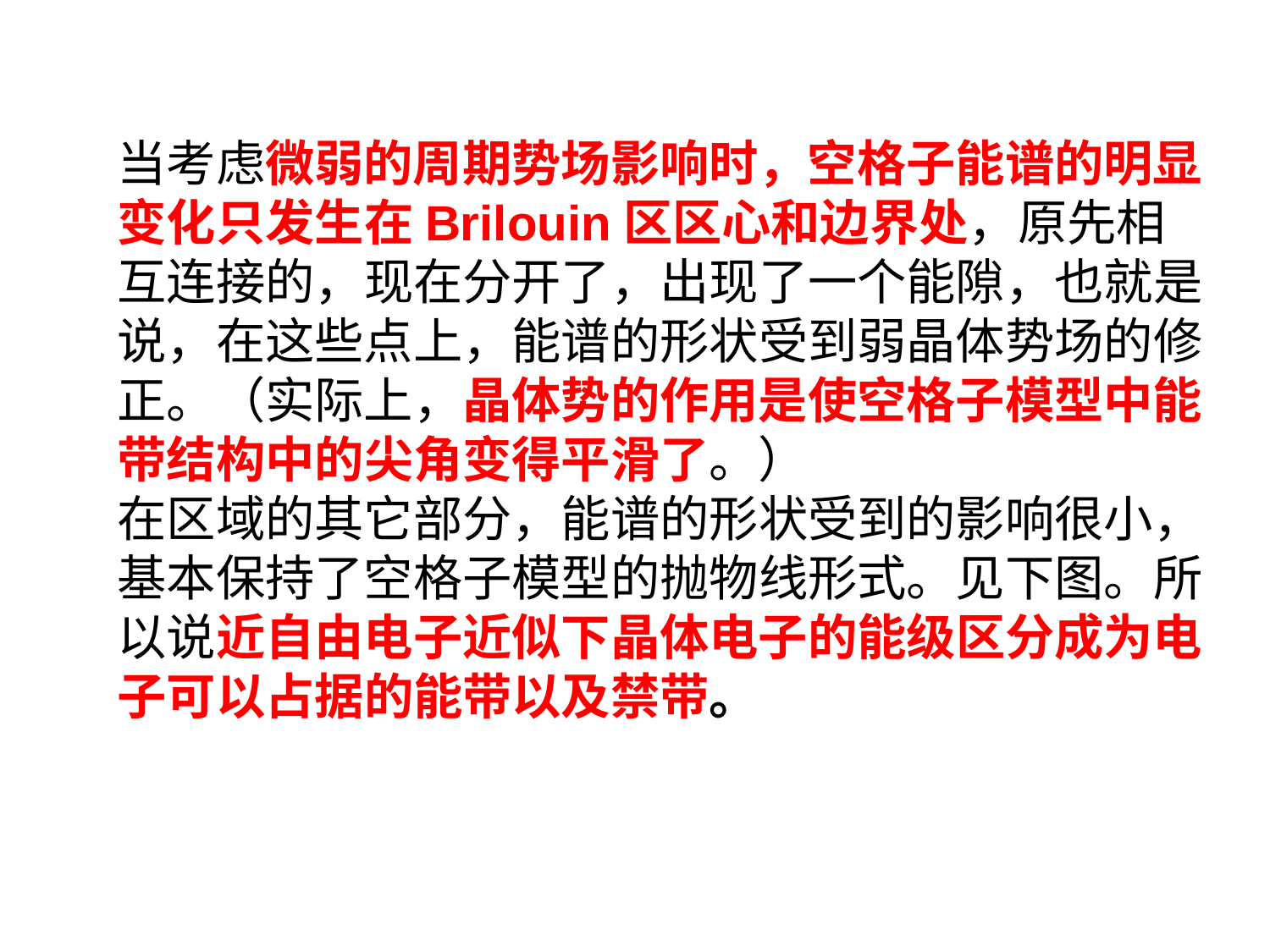

当考虑微弱的周期势场影响时，空格子能谱的明显变化只发生在Brilouin区区心和边界处，原先相互连接的，现在分开了，出现了一个能隙，也就是说，在这些点上，能谱的形状受到弱晶体势场的修正。（实际上，晶体势的作用是使空格子模型中能带结构中的尖角变得平滑了。）
在区域的其它部分，能谱的形状受到的影响很小，基本保持了空格子模型的抛物线形式。见下图。所以说近自由电子近似下晶体电子的能级区分成为电子可以占据的能带以及禁带。